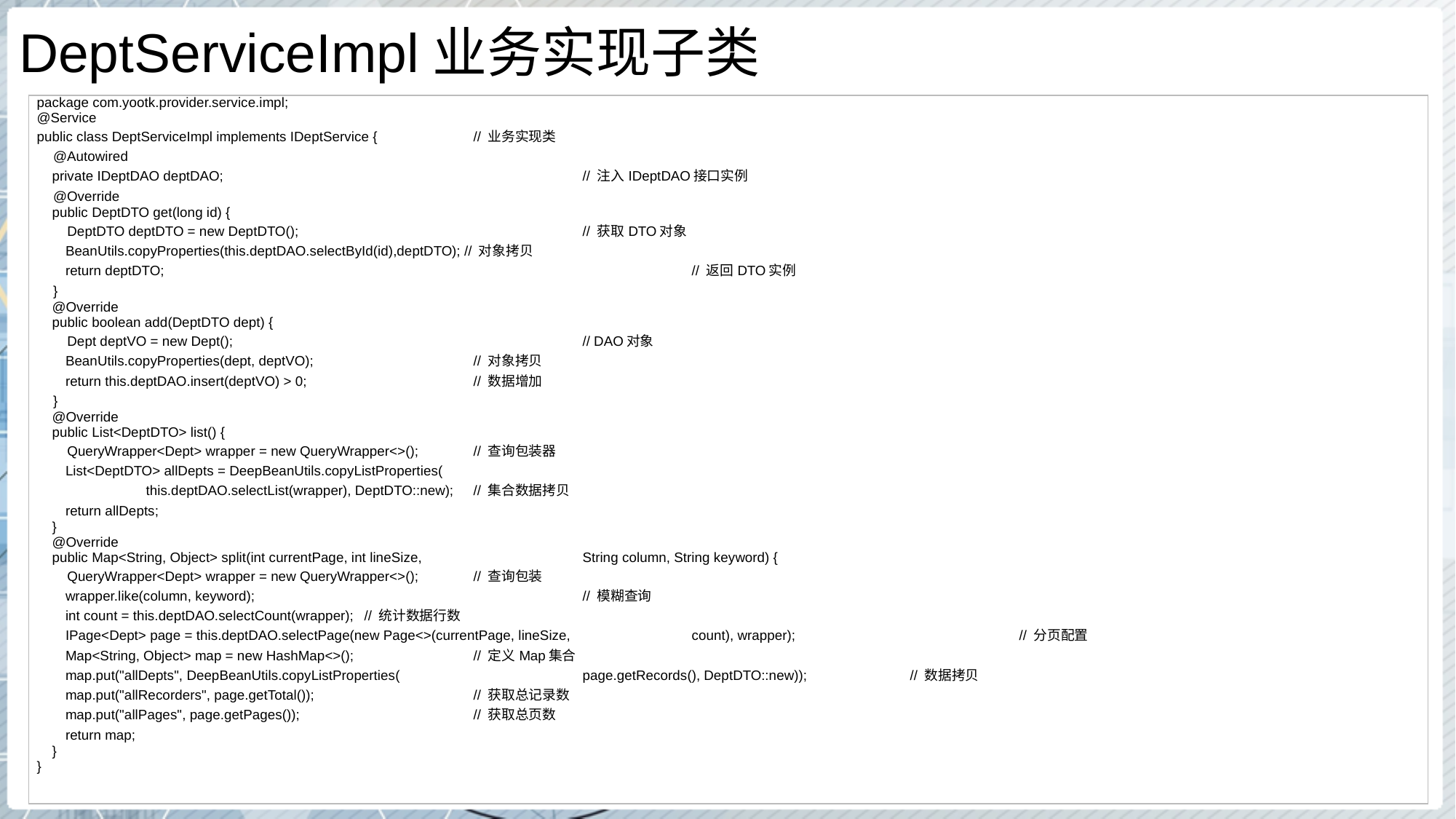

# DeptServiceImpl业务实现子类
| package com.yootk.provider.service.impl; @Service public class DeptServiceImpl implements IDeptService { // 业务实现类 @Autowired private IDeptDAO deptDAO; // 注入IDeptDAO接口实例 @Override public DeptDTO get(long id) { DeptDTO deptDTO = new DeptDTO(); // 获取DTO对象 BeanUtils.copyProperties(this.deptDAO.selectById(id),deptDTO); // 对象拷贝 return deptDTO; // 返回DTO实例 } @Override public boolean add(DeptDTO dept) { Dept deptVO = new Dept(); // DAO对象 BeanUtils.copyProperties(dept, deptVO); // 对象拷贝 return this.deptDAO.insert(deptVO) > 0; // 数据增加 } @Override public List<DeptDTO> list() { QueryWrapper<Dept> wrapper = new QueryWrapper<>(); // 查询包装器 List<DeptDTO> allDepts = DeepBeanUtils.copyListProperties( this.deptDAO.selectList(wrapper), DeptDTO::new); // 集合数据拷贝 return allDepts; } @Override public Map<String, Object> split(int currentPage, int lineSize, String column, String keyword) { QueryWrapper<Dept> wrapper = new QueryWrapper<>(); // 查询包装 wrapper.like(column, keyword); // 模糊查询 int count = this.deptDAO.selectCount(wrapper); // 统计数据行数 IPage<Dept> page = this.deptDAO.selectPage(new Page<>(currentPage, lineSize, count), wrapper); // 分页配置 Map<String, Object> map = new HashMap<>(); // 定义Map集合 map.put("allDepts", DeepBeanUtils.copyListProperties( page.getRecords(), DeptDTO::new)); // 数据拷贝 map.put("allRecorders", page.getTotal()); // 获取总记录数 map.put("allPages", page.getPages()); // 获取总页数 return map; } } |
| --- |